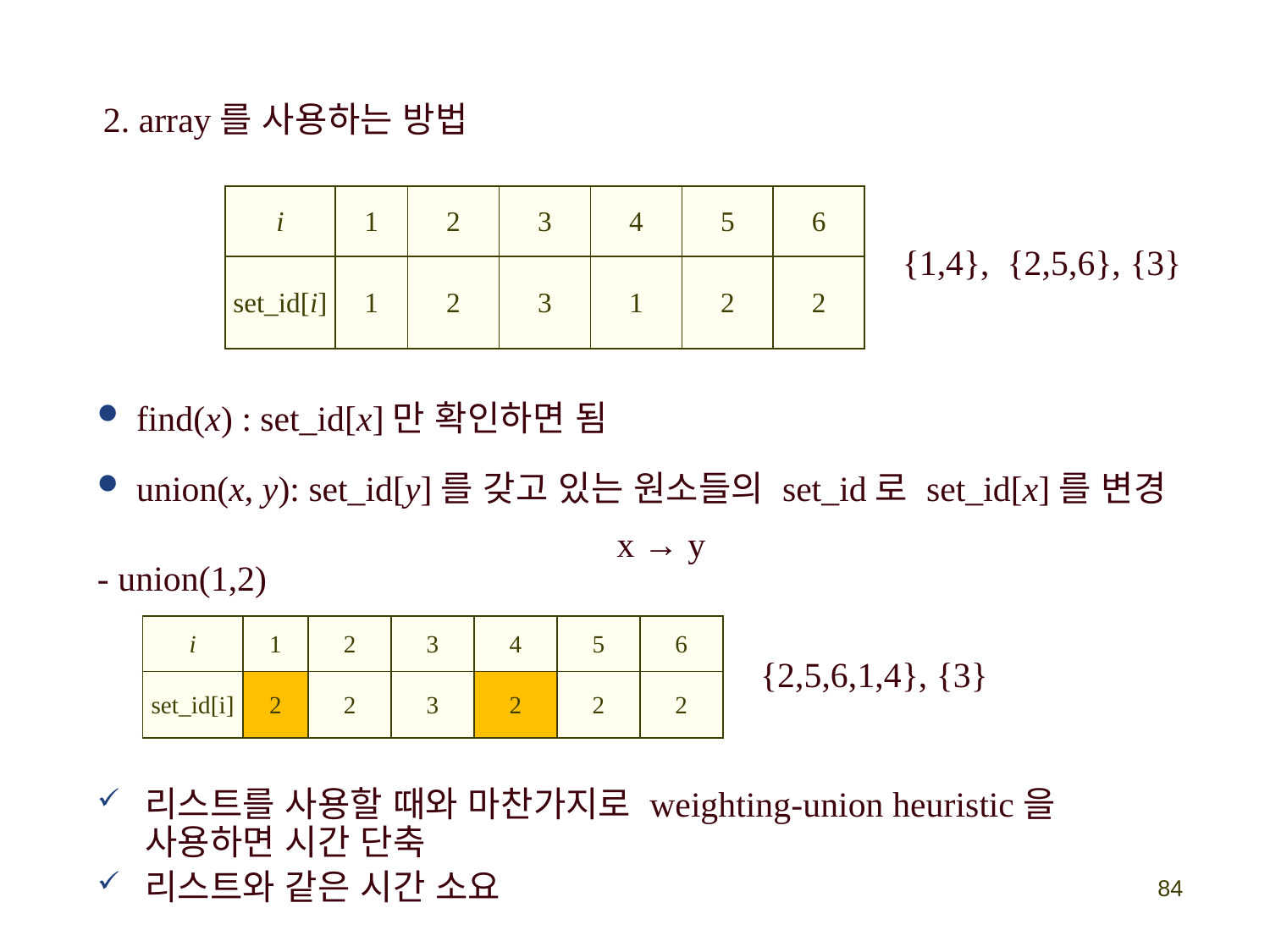

2. array를 사용하는 방법
| i | 1 | 2 | 3 | 4 | 5 | 6 |
| --- | --- | --- | --- | --- | --- | --- |
| set\_id[i] | 1 | 2 | 3 | 1 | 2 | 2 |
{1,4},  {2,5,6}, {3}
 find(x) : set_id[x]만 확인하면 됨
 union(x, y): set_id[y]를 갖고 있는 원소들의 set_id로 set_id[x]를 변경

- union(1,2)

리스트를 사용할 때와 마찬가지로 weighting-union heuristic을 사용하면 시간 단축
리스트와 같은 시간 소요
 x → y
| i | 1 | 2 | 3 | 4 | 5 | 6 |
| --- | --- | --- | --- | --- | --- | --- |
| set\_id[i] | 2 | 2 | 3 | 2 | 2 | 2 |
{2,5,6,1,4}, {3}
84